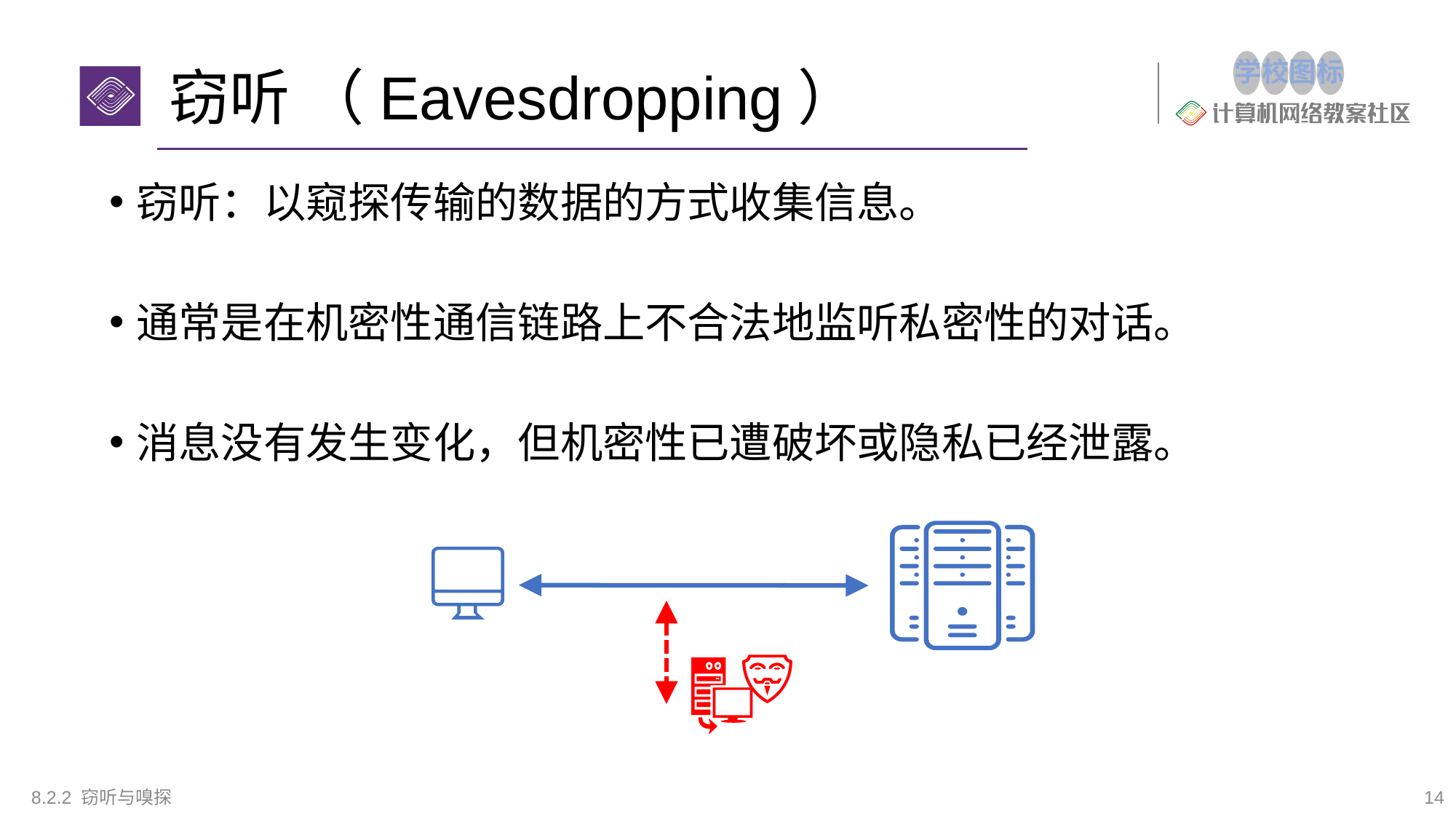

# 窃听 （Eavesdropping）

窃听：以窥探传输的数据的方式收集信息。

通常是在机密性通信链路上不合法地监听私密性的对话。

消息没有发生变化，但机密性已遭破坏或隐私已经泄露。

14
8.2.2 窃听与嗅探